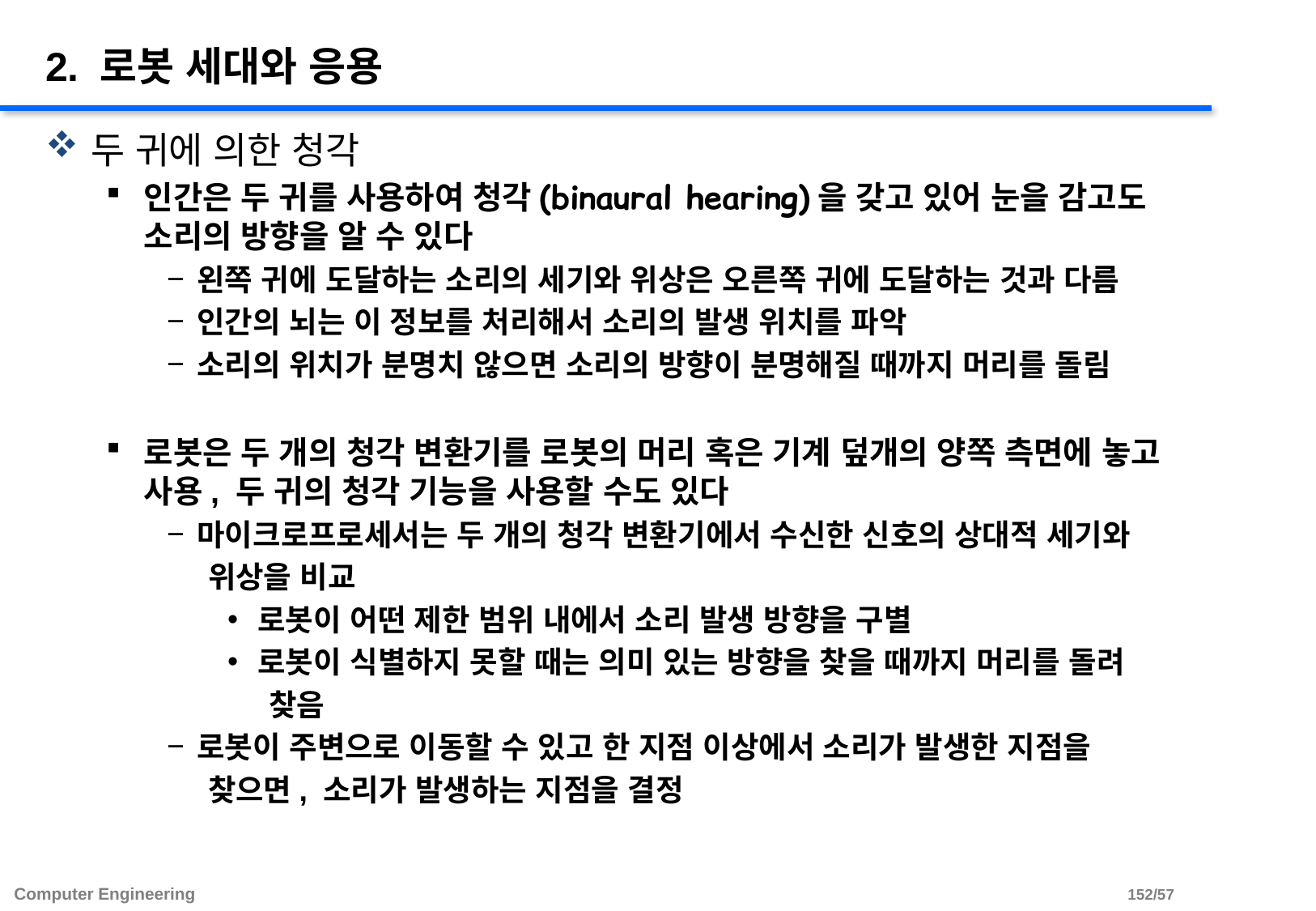

# 2. 로봇 세대와 응용
두 귀에 의한 청각
인간은 두 귀를 사용하여 청각(binaural hearing)을 갖고 있어 눈을 감고도 소리의 방향을 알 수 있다
왼쪽 귀에 도달하는 소리의 세기와 위상은 오른쪽 귀에 도달하는 것과 다름
인간의 뇌는 이 정보를 처리해서 소리의 발생 위치를 파악
소리의 위치가 분명치 않으면 소리의 방향이 분명해질 때까지 머리를 돌림

로봇은 두 개의 청각 변환기를 로봇의 머리 혹은 기계 덮개의 양쪽 측면에 놓고 사용, 두 귀의 청각 기능을 사용할 수도 있다
마이크로프로세서는 두 개의 청각 변환기에서 수신한 신호의 상대적 세기와
    위상을 비교
로봇이 어떤 제한 범위 내에서 소리 발생 방향을 구별
로봇이 식별하지 못할 때는 의미 있는 방향을 찾을 때까지 머리를 돌려
    찾음
로봇이 주변으로 이동할 수 있고 한 지점 이상에서 소리가 발생한 지점을
    찾으면, 소리가 발생하는 지점을 결정